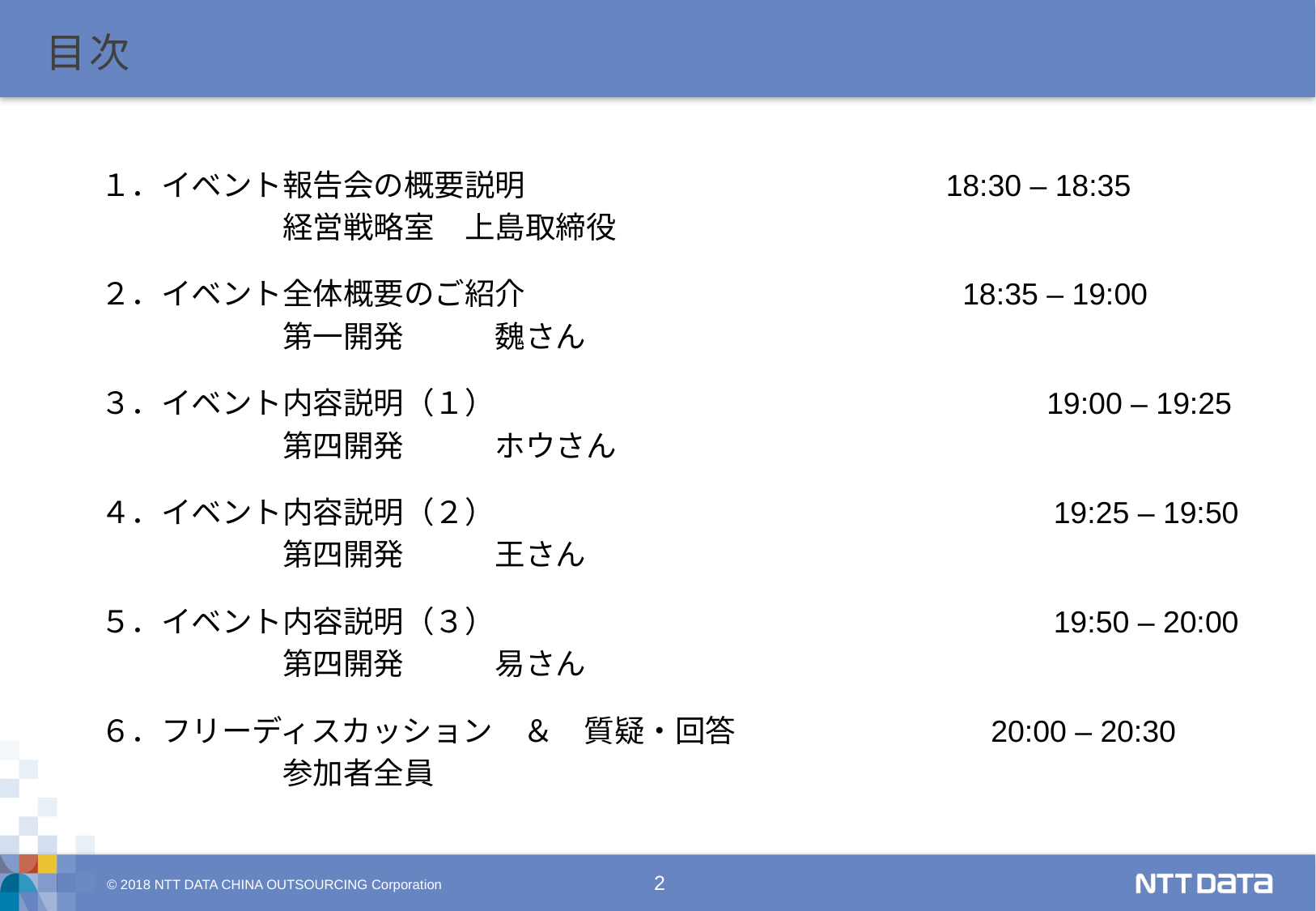

目次
１．イベント報告会の概要説明  　　　　　　　　　　　　　 18:30 – 18:35
　　　　　　経営戦略室　上島取締役

２．イベント全体概要のご紹介　　　　　　　　　　　　　　 18:35 – 19:00
　　　　　　第一開発　　　魏さん

３．イベント内容説明（１）　　　　　　　　　　　　　　　　　　19:00 – 19:25
　　　　　　第四開発　　　ホウさん

４．イベント内容説明（２）　　　　　　　　　　　　　　　　　　 19:25 – 19:50
　　　　　　第四開発　　　王さん

５．イベント内容説明（３）　　　　　　　　　　　　　　　　　　 19:50 – 20:00
　　　　　　第四開発　　　易さん

６．フリーディスカッション　＆　質疑・回答　　　　　　　　 20:00 – 20:30
　　　　　　参加者全員